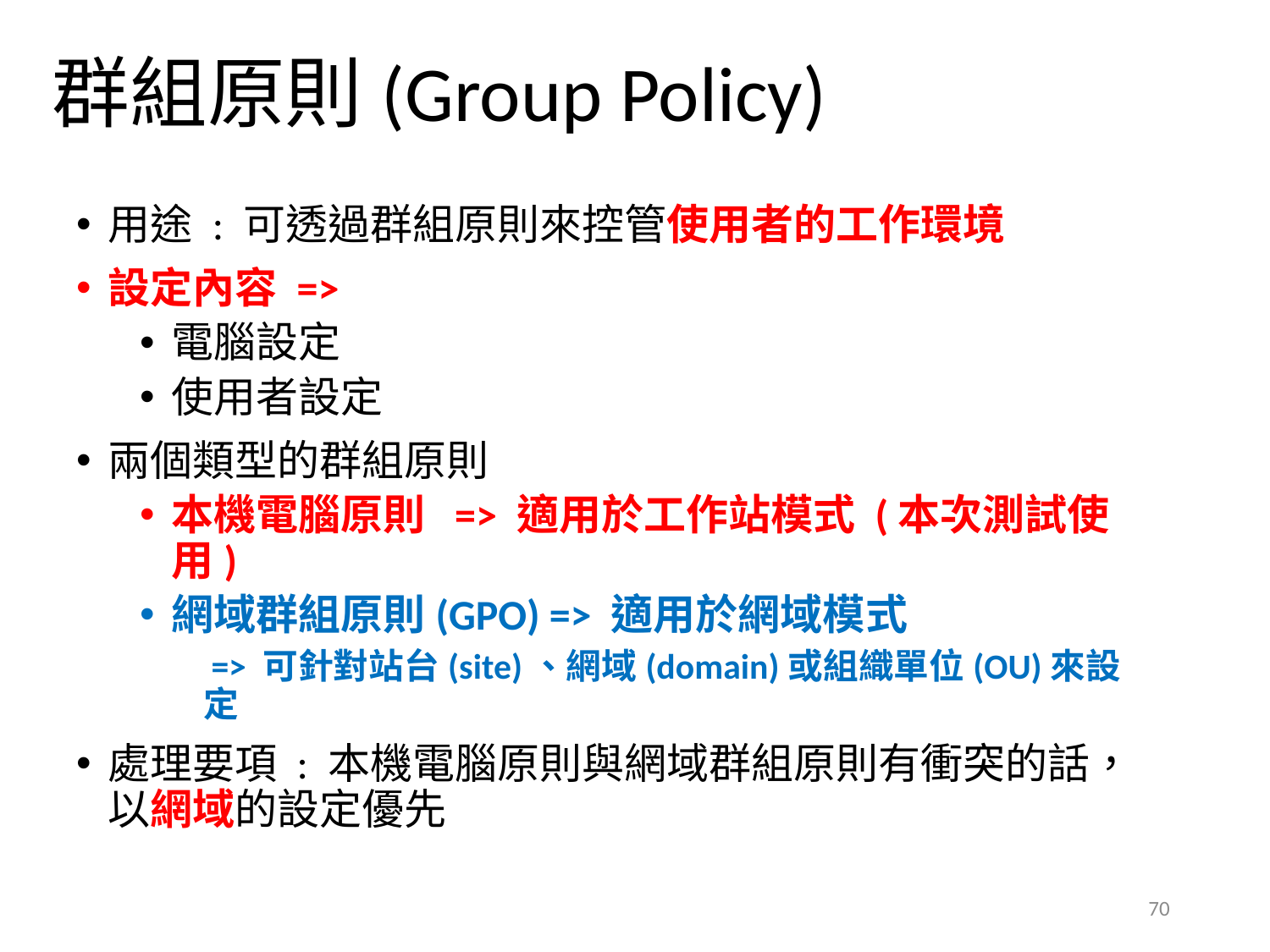

# 群組原則(Group Policy)
用途 : 可透過群組原則來控管使用者的工作環境
設定內容 =>
電腦設定
使用者設定
兩個類型的群組原則
本機電腦原則  => 適用於工作站模式 (本次測試使用)
網域群組原則(GPO) => 適用於網域模式
 => 可針對站台(site)、網域(domain)或組織單位(OU)來設定
處理要項 : 本機電腦原則與網域群組原則有衝突的話，以網域的設定優先

70